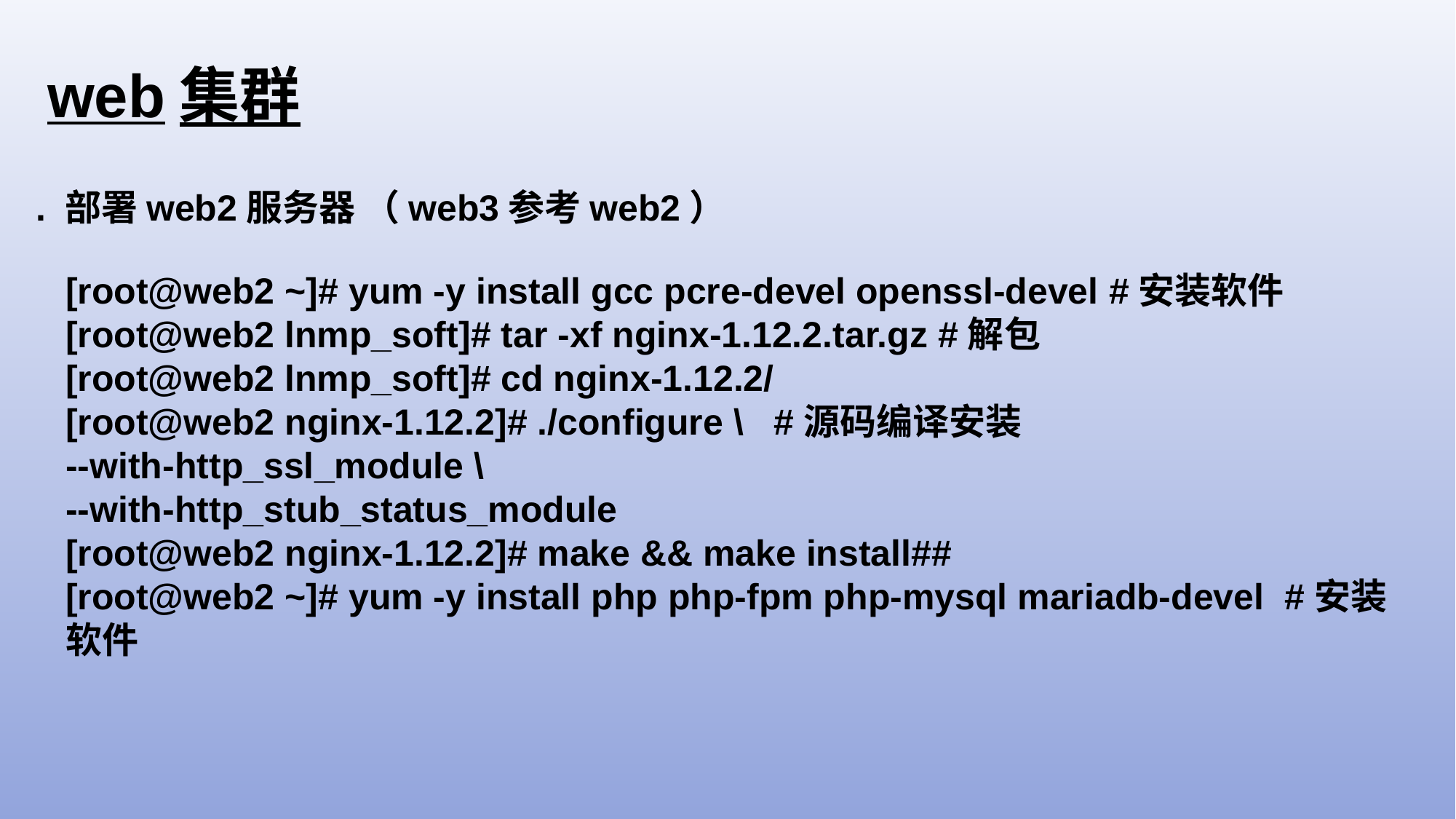

web集群
. 部署web2服务器 （web3参考web2）
[root@web2 ~]# yum -y install gcc pcre-devel openssl-devel #安装软件
[root@web2 lnmp_soft]# tar -xf nginx-1.12.2.tar.gz #解包
[root@web2 lnmp_soft]# cd nginx-1.12.2/
[root@web2 nginx-1.12.2]# ./configure \   #源码编译安装
--with-http_ssl_module \
--with-http_stub_status_module
[root@web2 nginx-1.12.2]# make && make install##
[root@web2 ~]# yum -y install php php-fpm php-mysql mariadb-devel  #安装软件